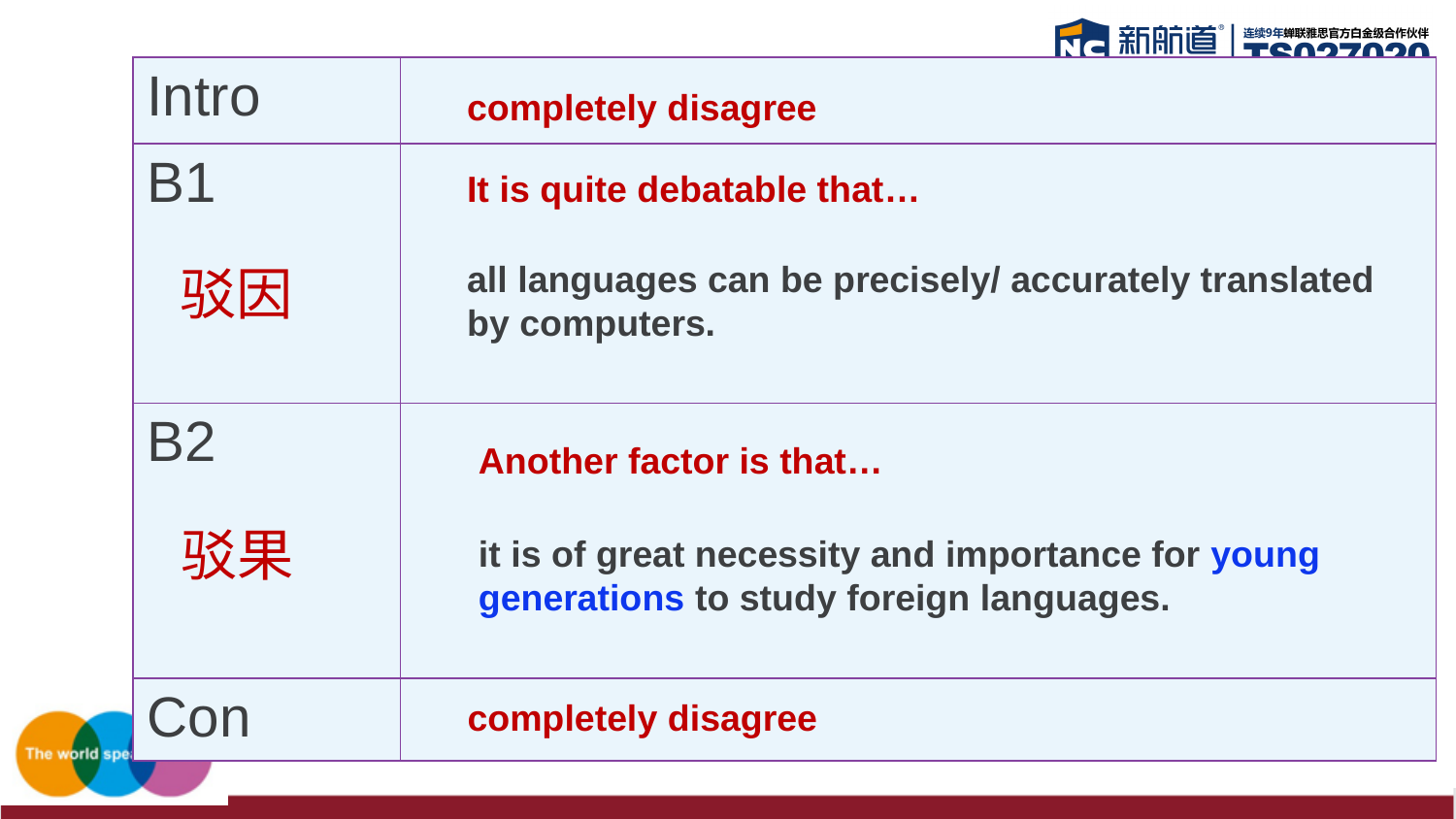

| Intro |  |
| --- | --- |
| B1 |  |
| B2 |  |
| Con |  |
completely disagree
It is quite debatable that…
all languages can be precisely/ accurately translated by computers.
驳因
Another factor is that…
驳果
it is of great necessity and importance for young generations to study foreign languages.
completely disagree